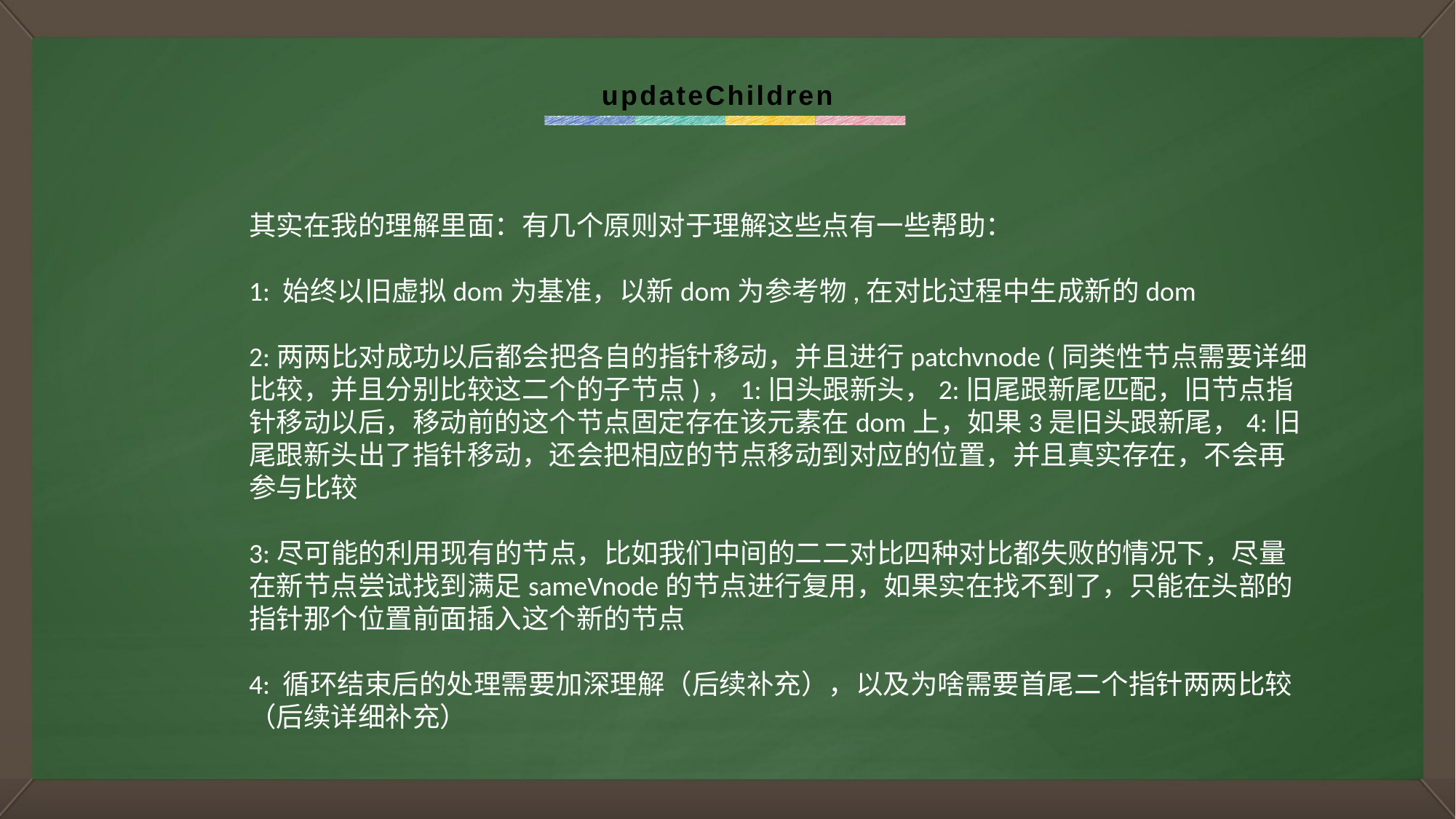

updateChildren

其实在我的理解里面：有几个原则对于理解这些点有一些帮助：

1: 始终以旧虚拟dom为基准，以新dom为参考物,在对比过程中生成新的dom

2:两两比对成功以后都会把各自的指针移动，并且进行patchvnode (同类性节点需要详细比较，并且分别比较这二个的子节点)，1:旧头跟新头，2:旧尾跟新尾匹配，旧节点指针移动以后，移动前的这个节点固定存在该元素在dom上，如果3是旧头跟新尾，4:旧尾跟新头出了指针移动，还会把相应的节点移动到对应的位置，并且真实存在，不会再参与比较

3:尽可能的利用现有的节点，比如我们中间的二二对比四种对比都失败的情况下，尽量在新节点尝试找到满足sameVnode的节点进行复用，如果实在找不到了，只能在头部的指针那个位置前面插入这个新的节点

4: 循环结束后的处理需要加深理解（后续补充），以及为啥需要首尾二个指针两两比较（后续详细补充）